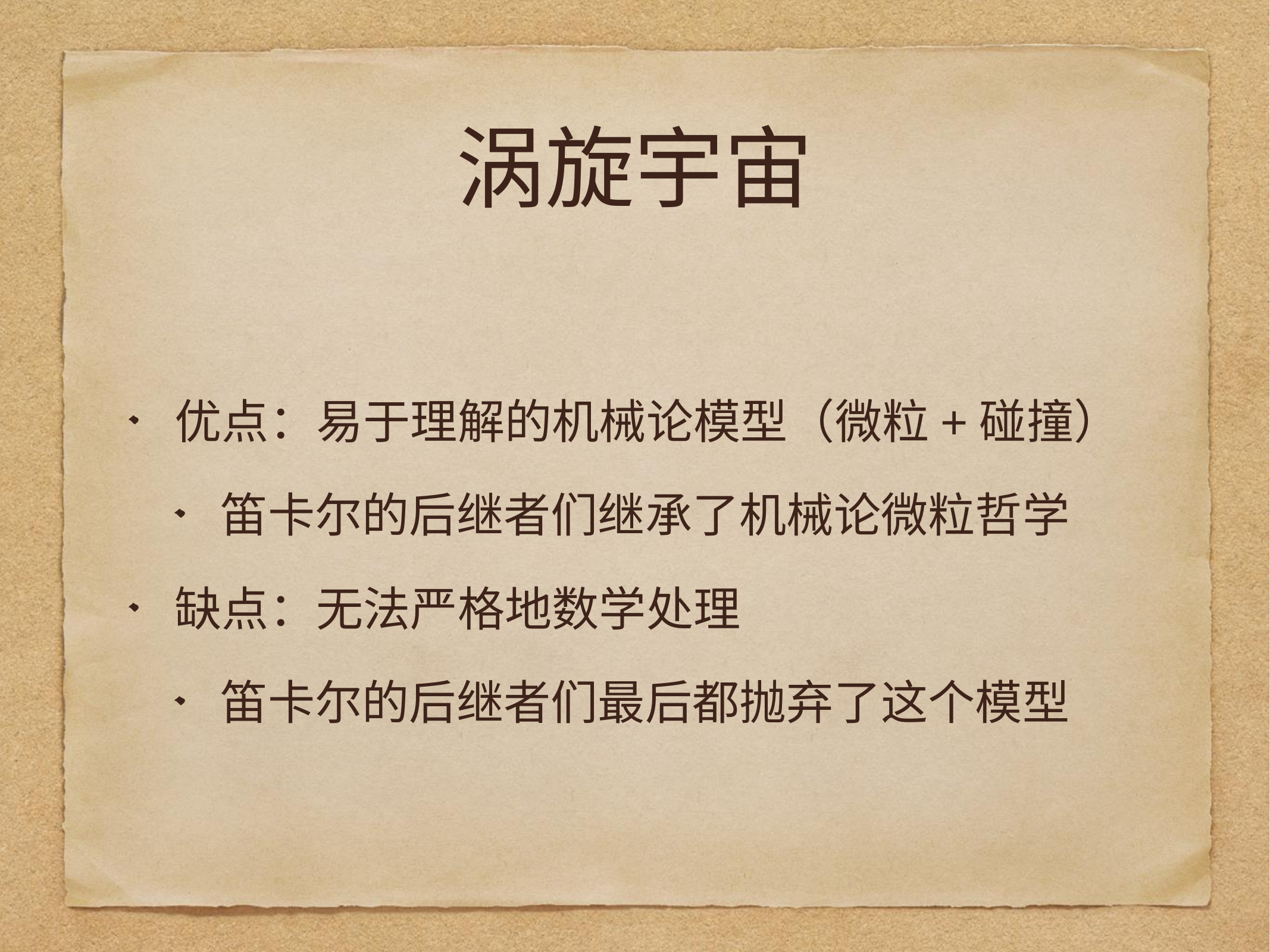

# 涡旋宇宙
优点：易于理解的机械论模型（微粒+碰撞）
笛卡尔的后继者们继承了机械论微粒哲学
缺点：无法严格地数学处理
笛卡尔的后继者们最后都抛弃了这个模型